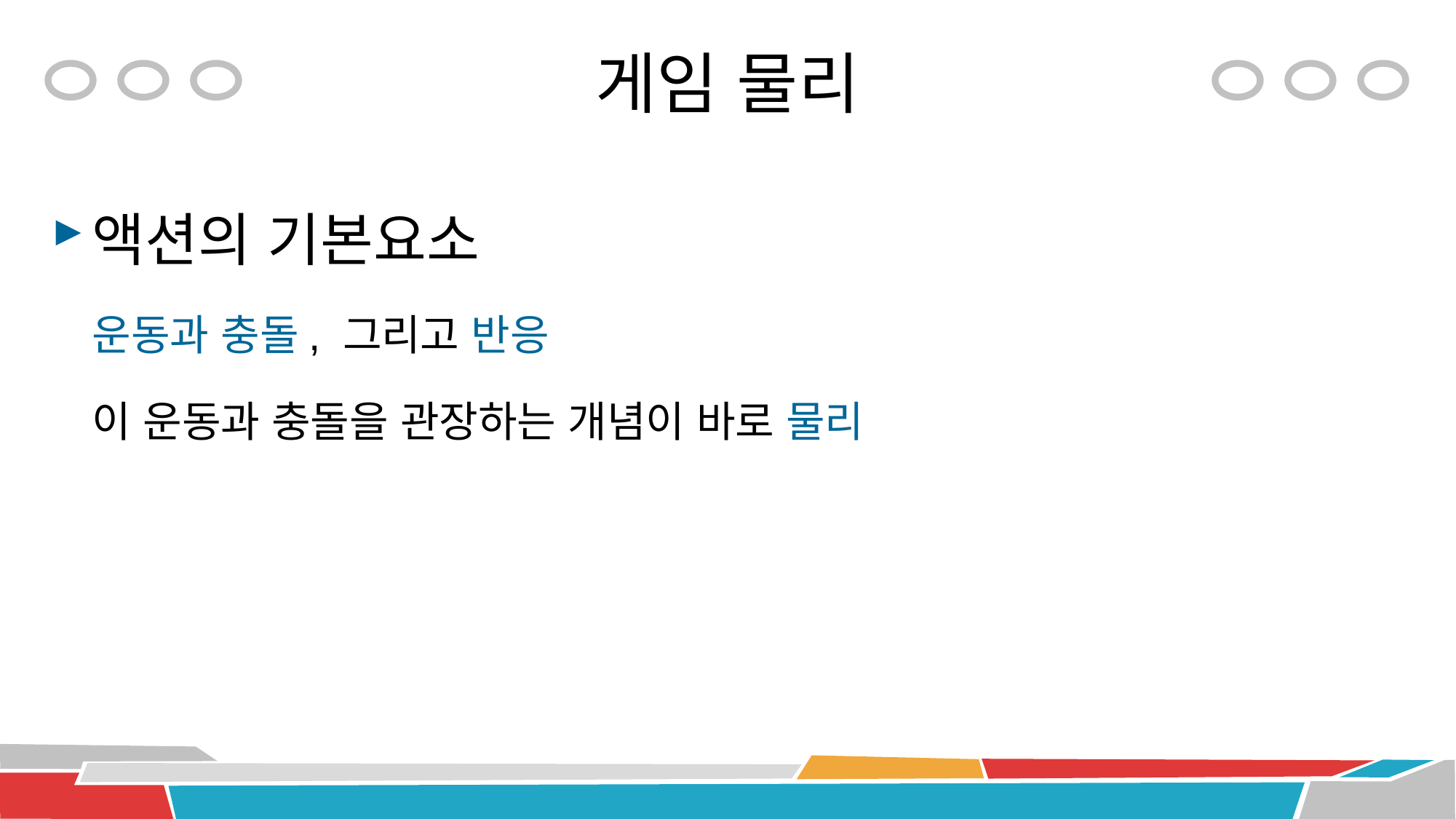

# 게임 물리
액션의 기본요소
운동과 충돌, 그리고 반응
이 운동과 충돌을 관장하는 개념이 바로 물리